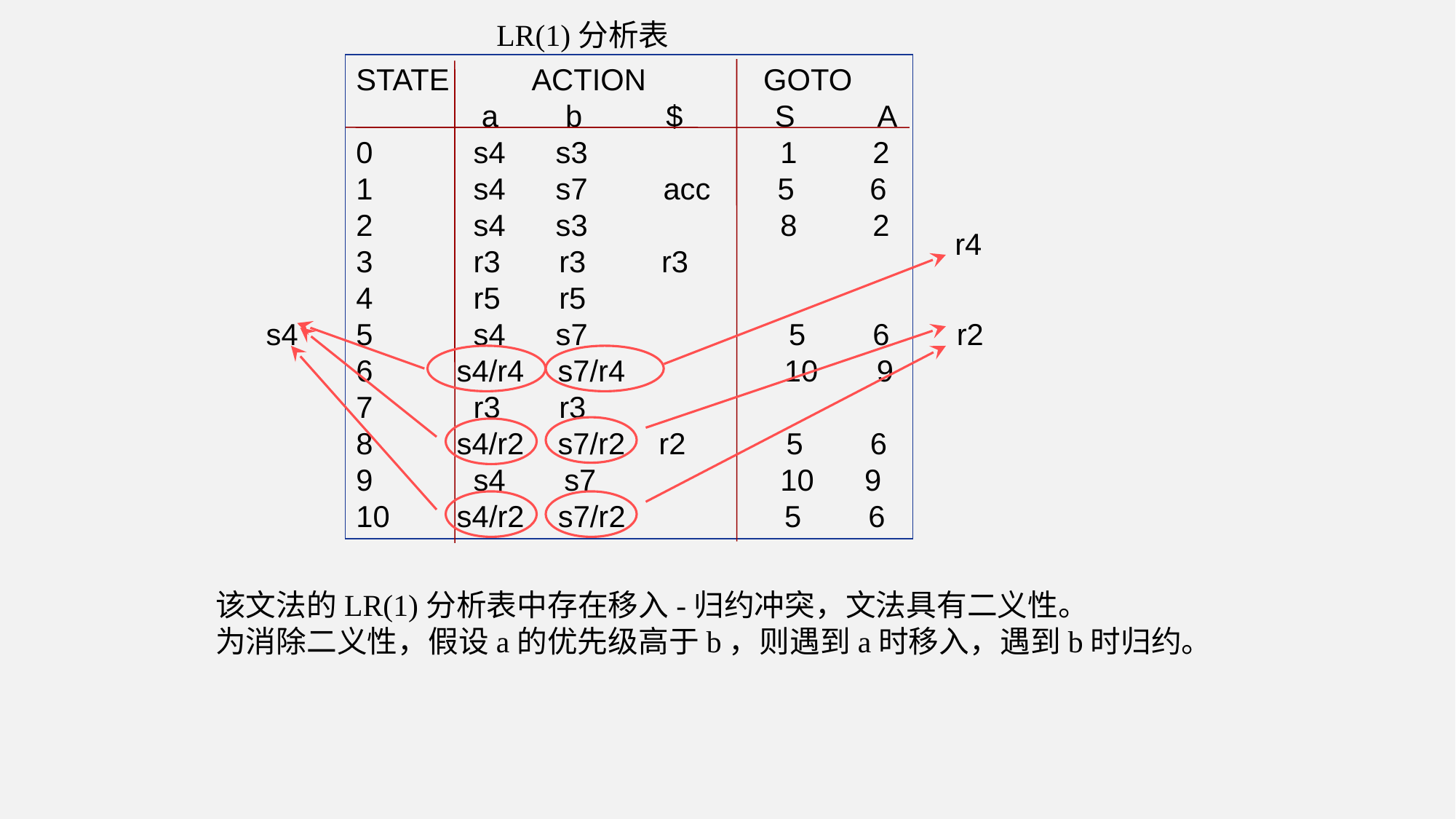

LR(1)分析表
STATE          ACTION              GOTO
               a        b          $           S          A
0            s4      s3                       1         2
1            s4      s7         acc        5         6
2            s4      s3                       8         2
3            r3       r3         r3
4            r5       r5
5            s4      s7                        5        6
6          s4/r4    s7/r4                   10       9
7            r3       r3
8          s4/r2    s7/r2    r2            5        6
9            s4       s7                      10      9
10        s4/r2    s7/r2                   5        6

r4

s4
r2

该文法的LR(1)分析表中存在移入-归约冲突，文法具有二义性。
为消除二义性，假设a的优先级高于b，则遇到a时移入，遇到b时归约。